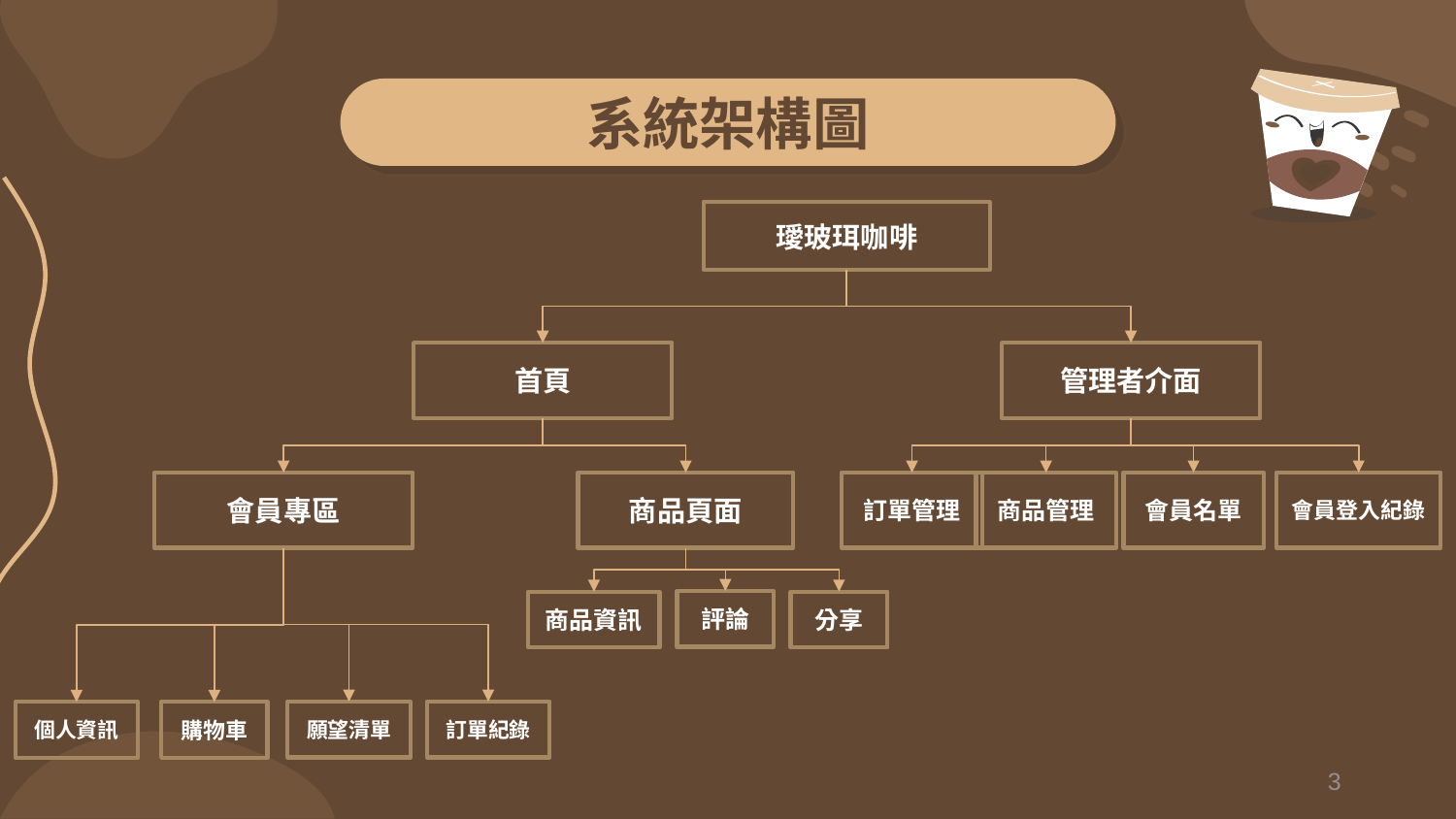

# 系統架構圖
璦玻珥咖啡
首頁
管理者介面
會員專區
商品頁面
訂單管理
商品管理
會員名單
會員登入紀錄
評論
商品資訊
分享
訂單紀錄
願望清單
個人資訊
購物車
3